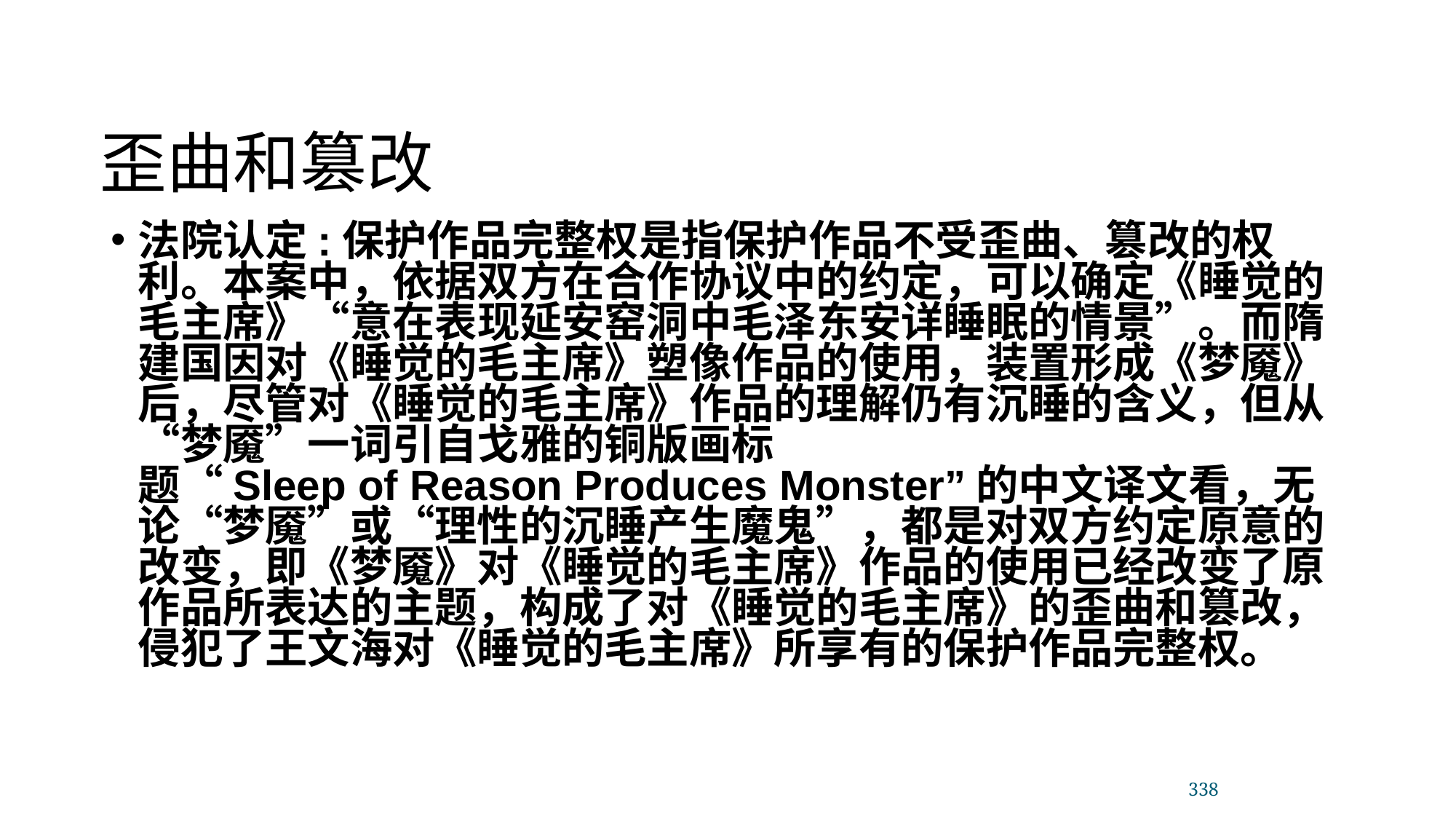

歪曲和篡改
法院认定:保护作品完整权是指保护作品不受歪曲、篡改的权利。本案中，依据双方在合作协议中的约定，可以确定《睡觉的毛主席》“意在表现延安窑洞中毛泽东安详睡眠的情景”。而隋建国因对《睡觉的毛主席》塑像作品的使用，装置形成《梦魇》后，尽管对《睡觉的毛主席》作品的理解仍有沉睡的含义，但从“梦魇”一词引自戈雅的铜版画标题“Sleep of Reason Produces Monster”的中文译文看，无论“梦魇”或“理性的沉睡产生魔鬼”，都是对双方约定原意的改变，即《梦魇》对《睡觉的毛主席》作品的使用已经改变了原作品所表达的主题，构成了对《睡觉的毛主席》的歪曲和篡改，侵犯了王文海对《睡觉的毛主席》所享有的保护作品完整权。
338